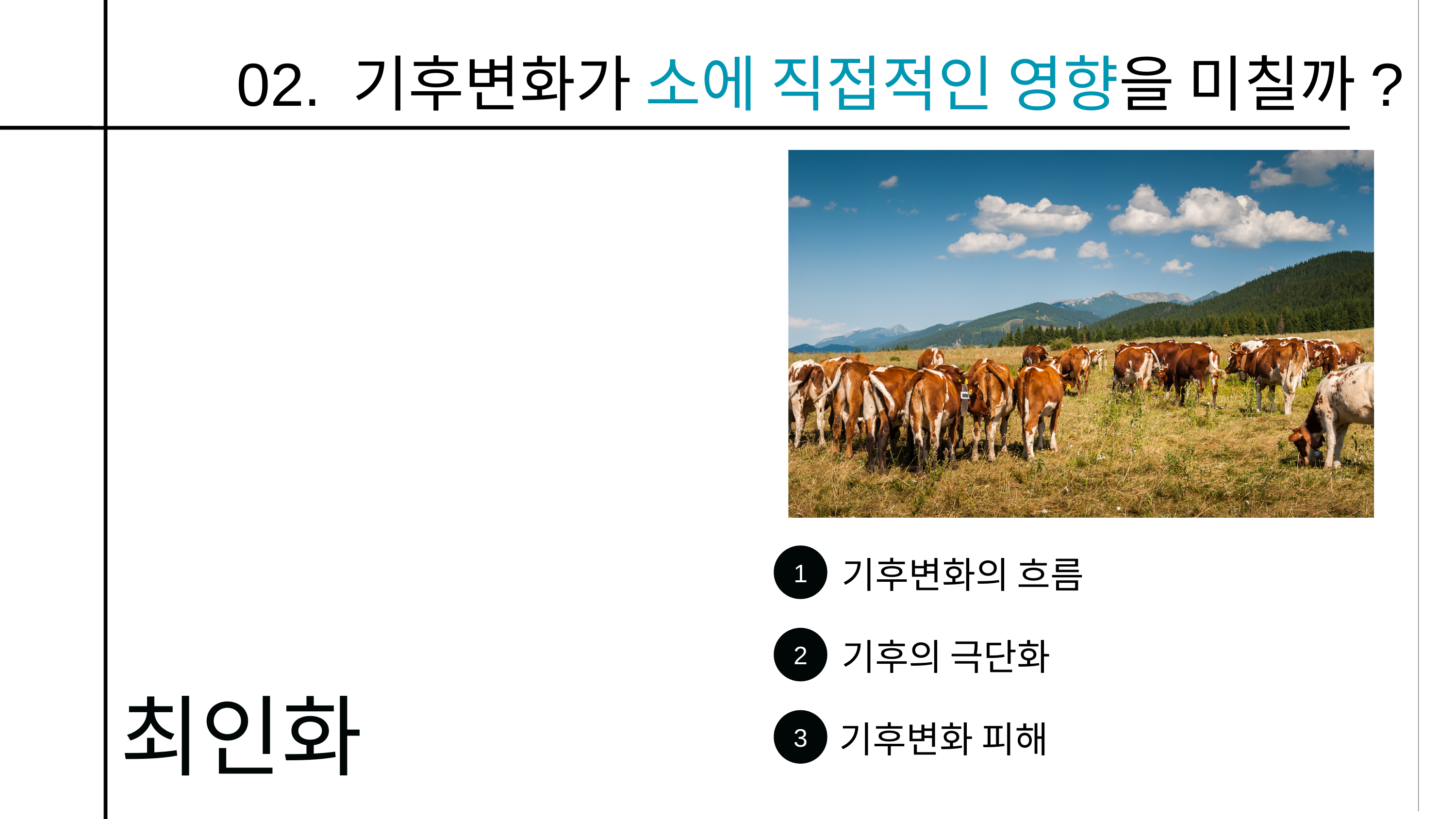

02. 기후변화가 소에 직접적인 영향을 미칠까?

1
기후변화의 흐름

2
기후의 극단화

3
최인화
기후변화 피해